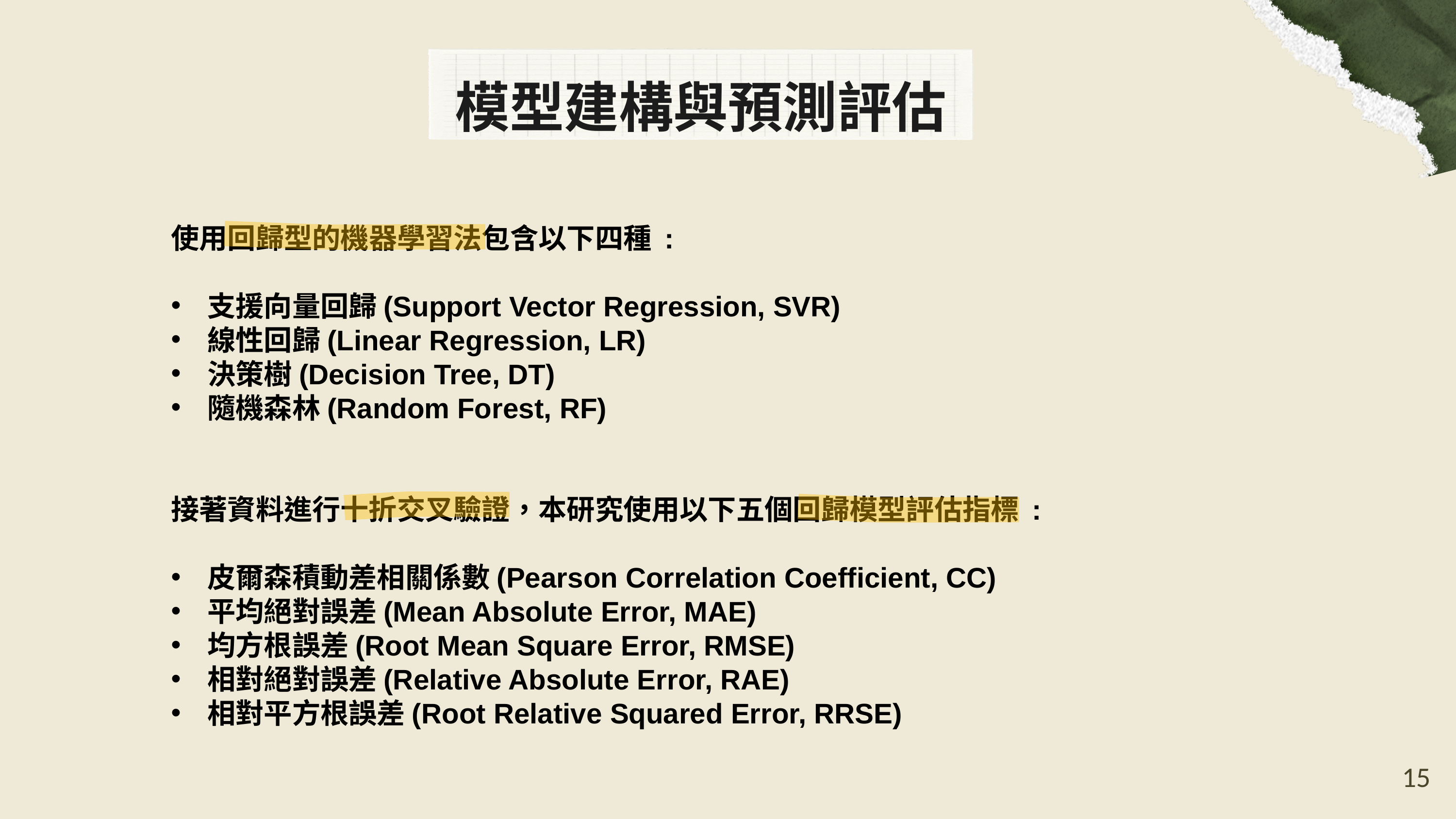

模型建構與預測評估
使用回歸型的機器學習法包含以下四種 :

支援向量回歸(Support Vector Regression, SVR)
線性回歸(Linear Regression, LR)
決策樹(Decision Tree, DT)
隨機森林(Random Forest, RF)

接著資料進行十折交叉驗證，本研究使用以下五個回歸模型評估指標 :

皮爾森積動差相關係數(Pearson Correlation Coefficient, CC)
平均絕對誤差(Mean Absolute Error, MAE)
均方根誤差(Root Mean Square Error, RMSE)
相對絕對誤差(Relative Absolute Error, RAE)
相對平方根誤差(Root Relative Squared Error, RRSE)

15